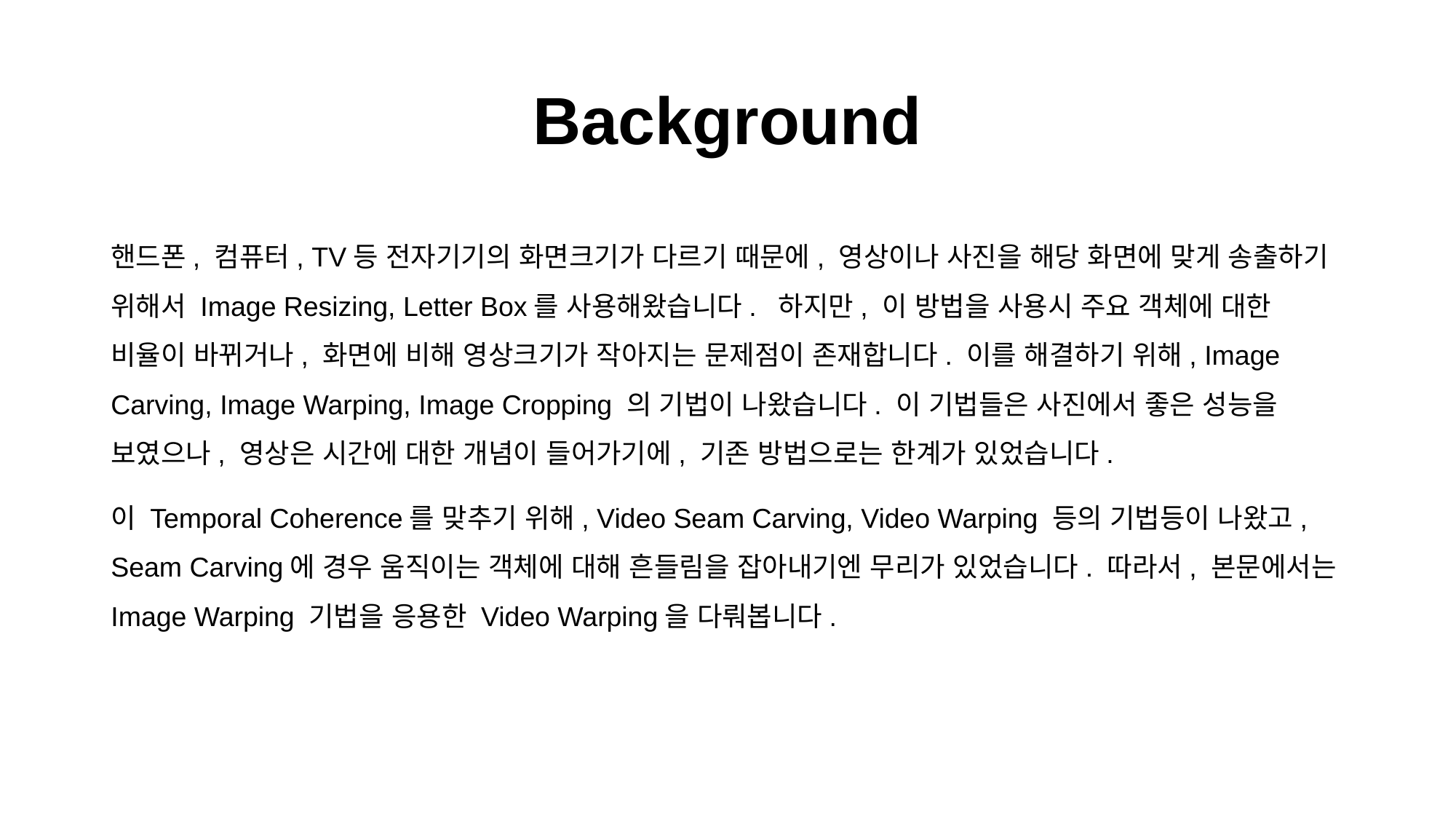

# Background
핸드폰, 컴퓨터, TV등 전자기기의 화면크기가 다르기 때문에, 영상이나 사진을 해당 화면에 맞게 송출하기 위해서 Image Resizing, Letter Box를 사용해왔습니다.  하지만, 이 방법을 사용시 주요 객체에 대한 비율이 바뀌거나, 화면에 비해 영상크기가 작아지는 문제점이 존재합니다. 이를 해결하기 위해, Image Carving, Image Warping, Image Cropping 의 기법이 나왔습니다. 이 기법들은 사진에서 좋은 성능을 보였으나, 영상은 시간에 대한 개념이 들어가기에, 기존 방법으로는 한계가 있었습니다.
이 Temporal Coherence를 맞추기 위해, Video Seam Carving, Video Warping 등의 기법등이 나왔고, Seam Carving에 경우 움직이는 객체에 대해 흔들림을 잡아내기엔 무리가 있었습니다. 따라서, 본문에서는 Image Warping 기법을 응용한 Video Warping을 다뤄봅니다.